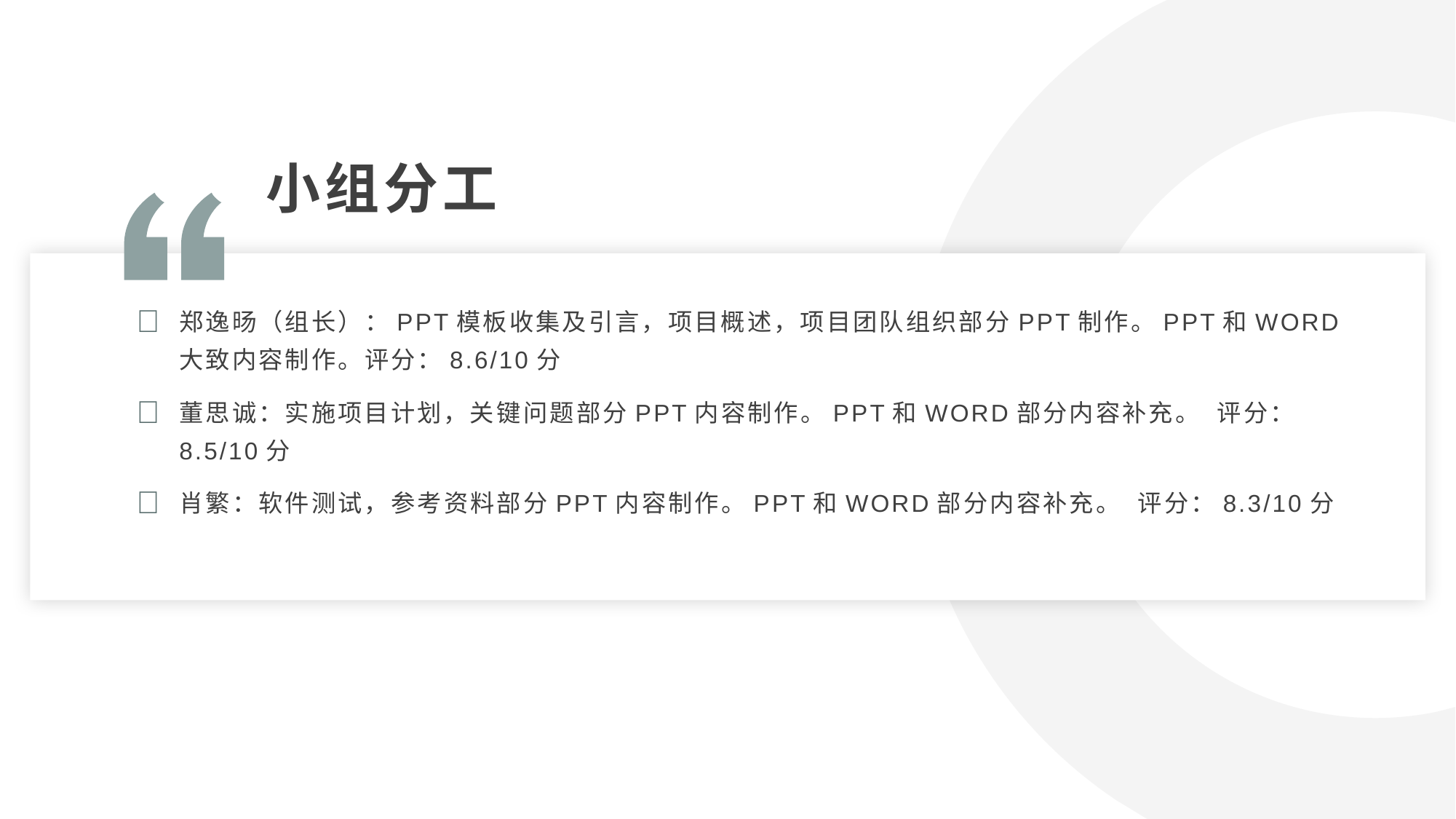

小组分工

郑逸旸（组长）：PPT模板收集及引言，项目概述，项目团队组织部分PPT制作。PPT和WORD大致内容制作。评分：8.6/10分
董思诚：实施项目计划，关键问题部分PPT内容制作。PPT和WORD部分内容补充。  评分：8.5/10分
肖繁：软件测试，参考资料部分PPT内容制作。PPT和WORD部分内容补充。  评分：8.3/10分